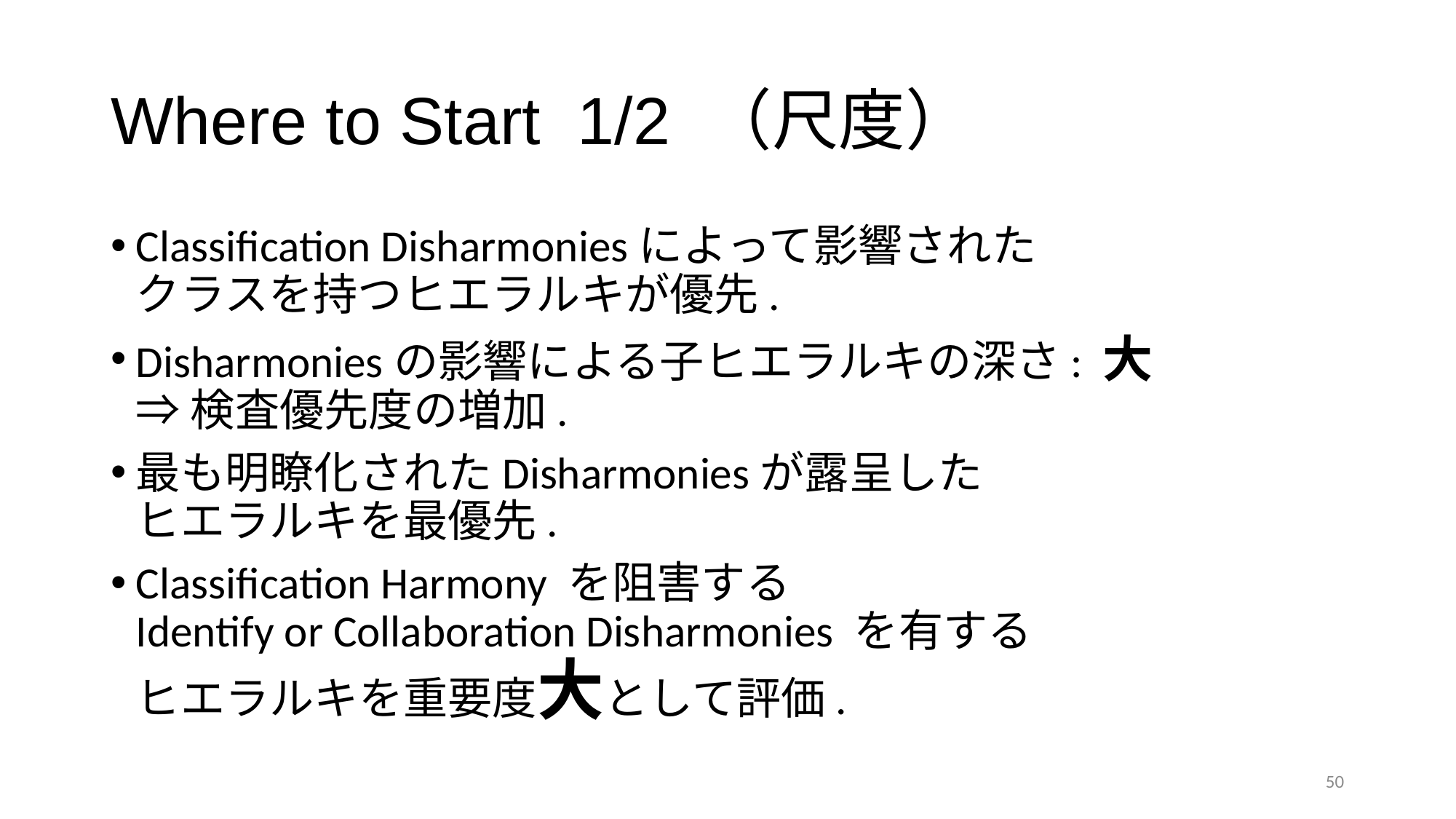

# Where to Start  1/2 （尺度）
Classification Disharmoniesによって影響された
クラスを持つヒエラルキが優先.
Disharmoniesの影響による子ヒエラルキの深さ: 大
⇒ 検査優先度の増加.
最も明瞭化されたDisharmoniesが露呈した
ヒエラルキを最優先.
Classification Harmony を阻害する
Identify or Collaboration Disharmonies を有する
ヒエラルキを重要度大として評価.
50